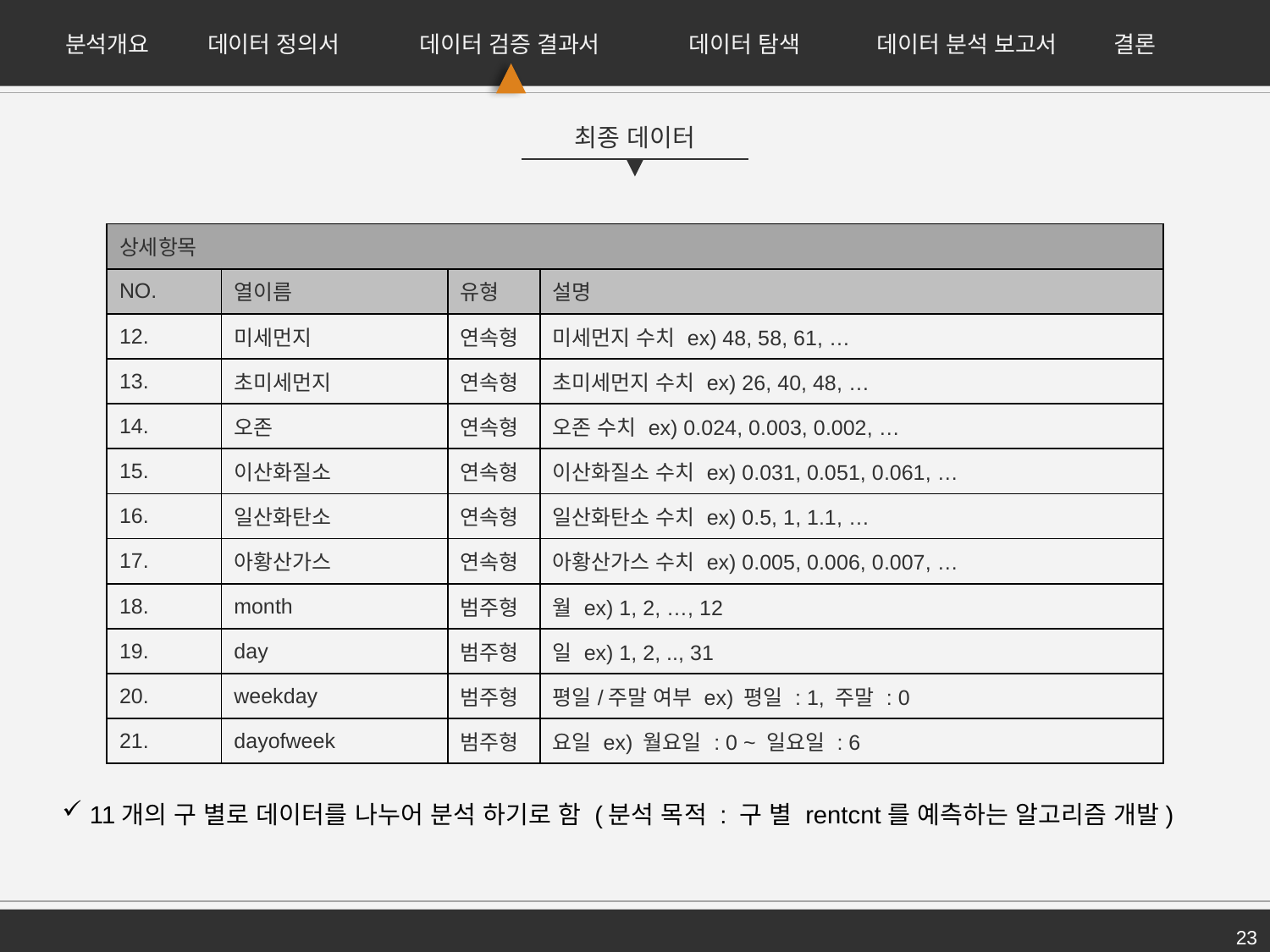

분석개요
데이터 정의서
데이터 검증 결과서
데이터 탐색
데이터 분석 보고서
결론

최종 데이터

| 상세항목 |  |  |  |
| --- | --- | --- | --- |
| NO. | 열이름 | 유형 | 설명 |
| 12. | 미세먼지 | 연속형 | 미세먼지 수치 ex) 48, 58, 61, … |
| 13. | 초미세먼지 | 연속형 | 초미세먼지 수치 ex) 26, 40, 48, … |
| 14. | 오존 | 연속형 | 오존 수치 ex) 0.024, 0.003, 0.002, … |
| 15. | 이산화질소 | 연속형 | 이산화질소 수치 ex) 0.031, 0.051, 0.061, … |
| 16. | 일산화탄소 | 연속형 | 일산화탄소 수치 ex) 0.5, 1, 1.1, … |
| 17. | 아황산가스 | 연속형 | 아황산가스 수치 ex) 0.005, 0.006, 0.007, … |
| 18. | month | 범주형 | 월 ex) 1, 2, …, 12 |
| 19. | day | 범주형 | 일 ex) 1, 2, .., 31 |
| 20. | weekday | 범주형 | 평일/주말 여부 ex) 평일 : 1, 주말 : 0 |
| 21. | dayofweek | 범주형 | 요일 ex) 월요일 : 0 ~ 일요일 : 6 |
 11개의 구 별로 데이터를 나누어 분석 하기로 함 (분석 목적 : 구 별 rentcnt를 예측하는 알고리즘 개발)

23